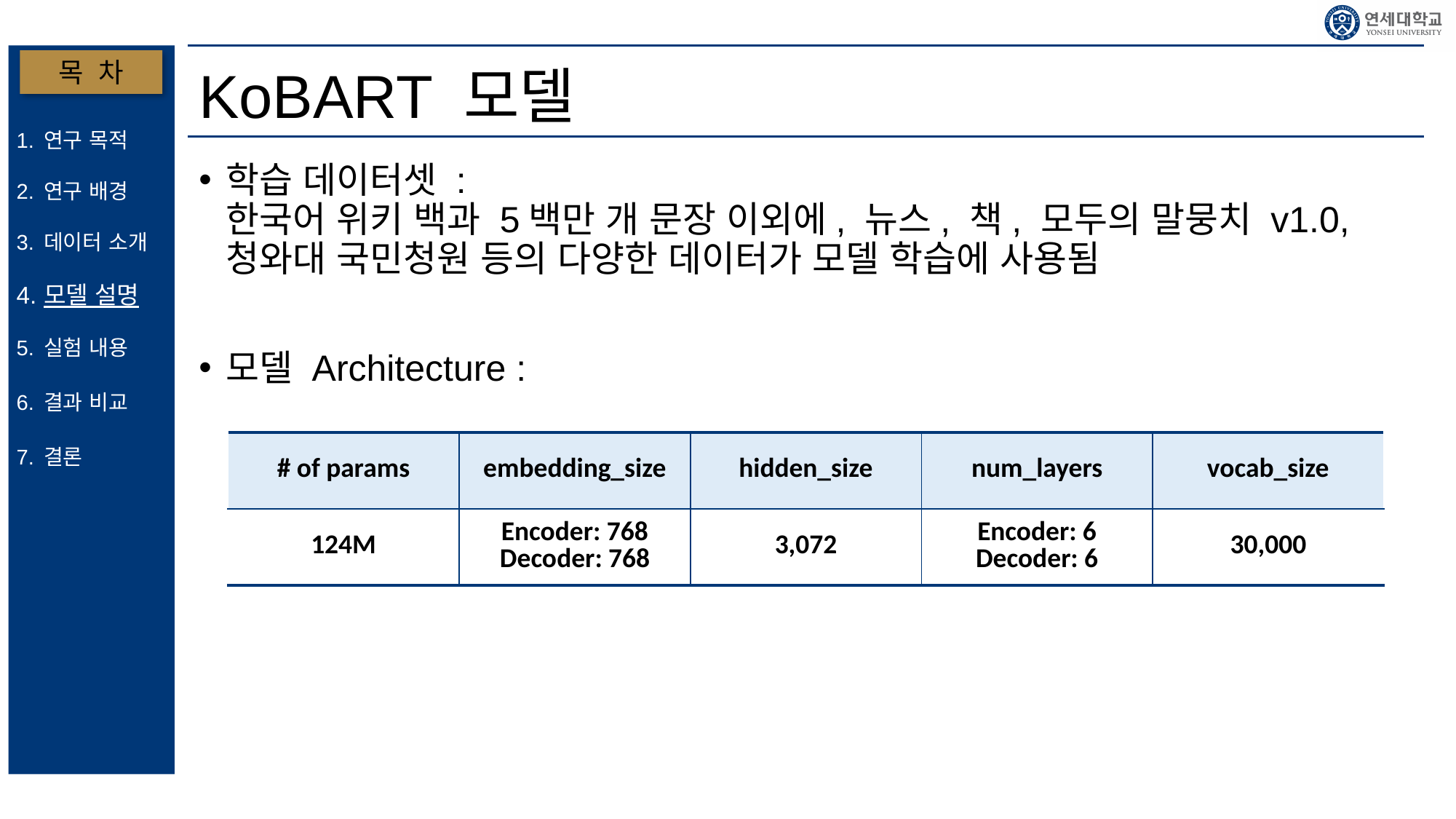

# KoBART 모델
목  차
연구 목적

연구 배경

데이터 소개

모델 설명

실험 내용

결과 비교

결론
학습 데이터셋 :
한국어 위키 백과 5백만 개 문장 이외에, 뉴스, 책, 모두의 말뭉치 v1.0, 
청와대 국민청원 등의 다양한 데이터가 모델 학습에 사용됨

모델 Architecture :

| # of params | embedding\_size | hidden\_size | num\_layers | vocab\_size |
| --- | --- | --- | --- | --- |
| 124M | Encoder: 768 Decoder: 768 | 3,072 | Encoder: 6 Decoder: 6 | 30,000 |